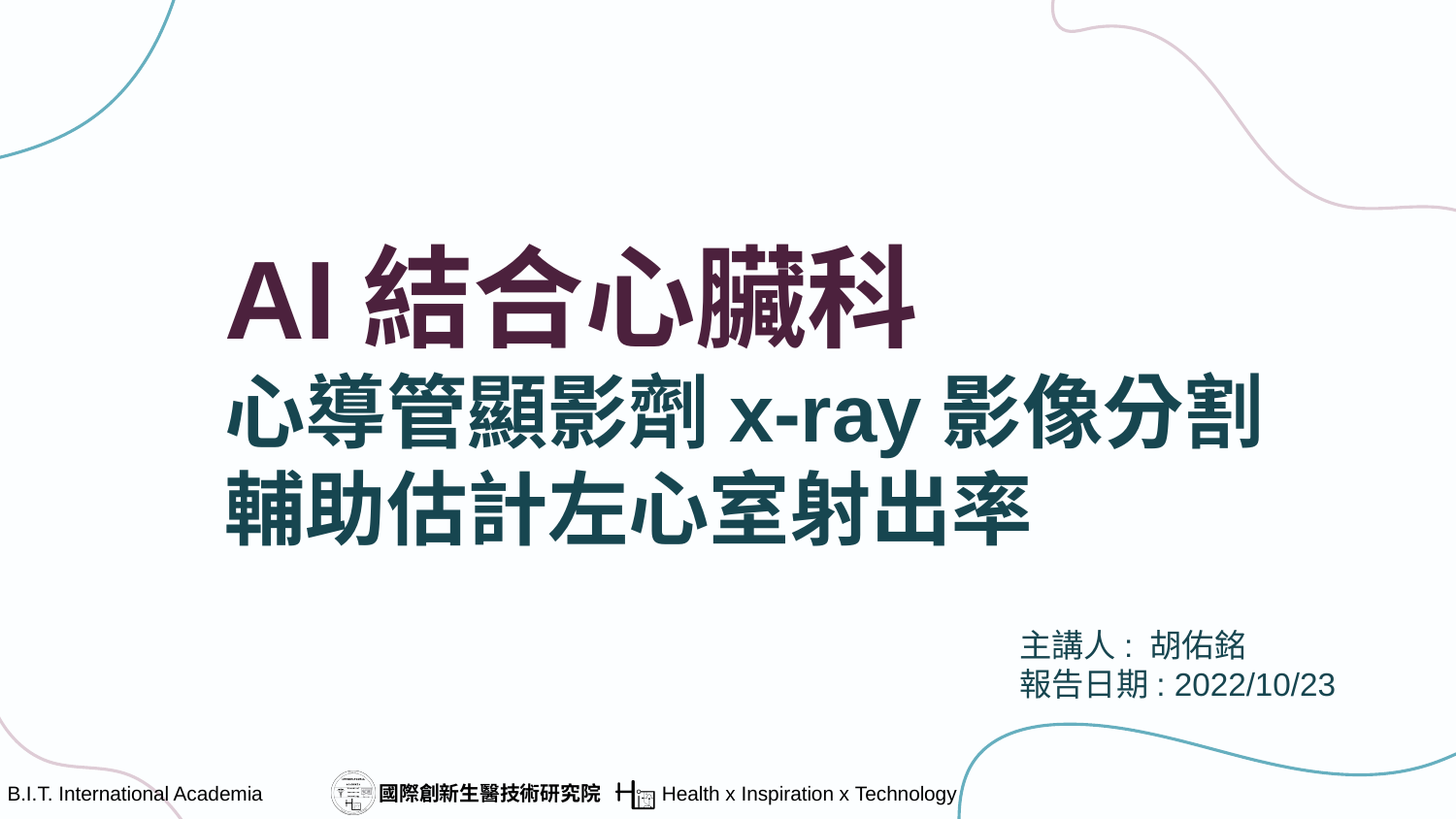

# AI結合心臟科 心導管顯影劑x-ray影像分割 輔助估計左心室射出率
主講人: 胡佑銘
報告日期: 2022/10/23